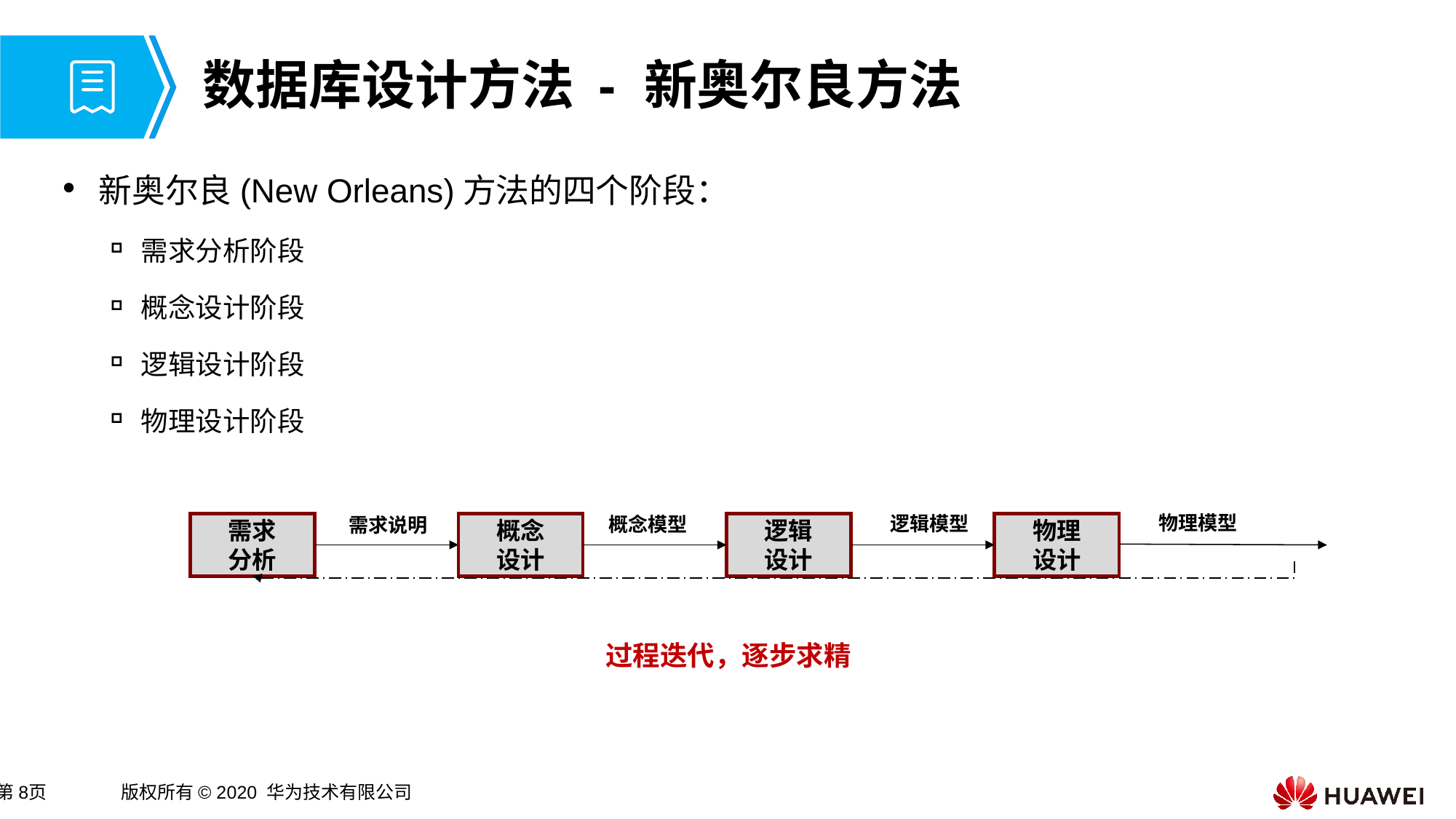

# 数据库设计方法 - 新奥尔良方法
新奥尔良(New Orleans)方法的四个阶段：
需求分析阶段
概念设计阶段
逻辑设计阶段
物理设计阶段

物理模型
逻辑模型
概念模型
需求说明
需求
分析
概念
设计
逻辑
设计
物理
设计

过程迭代，逐步求精